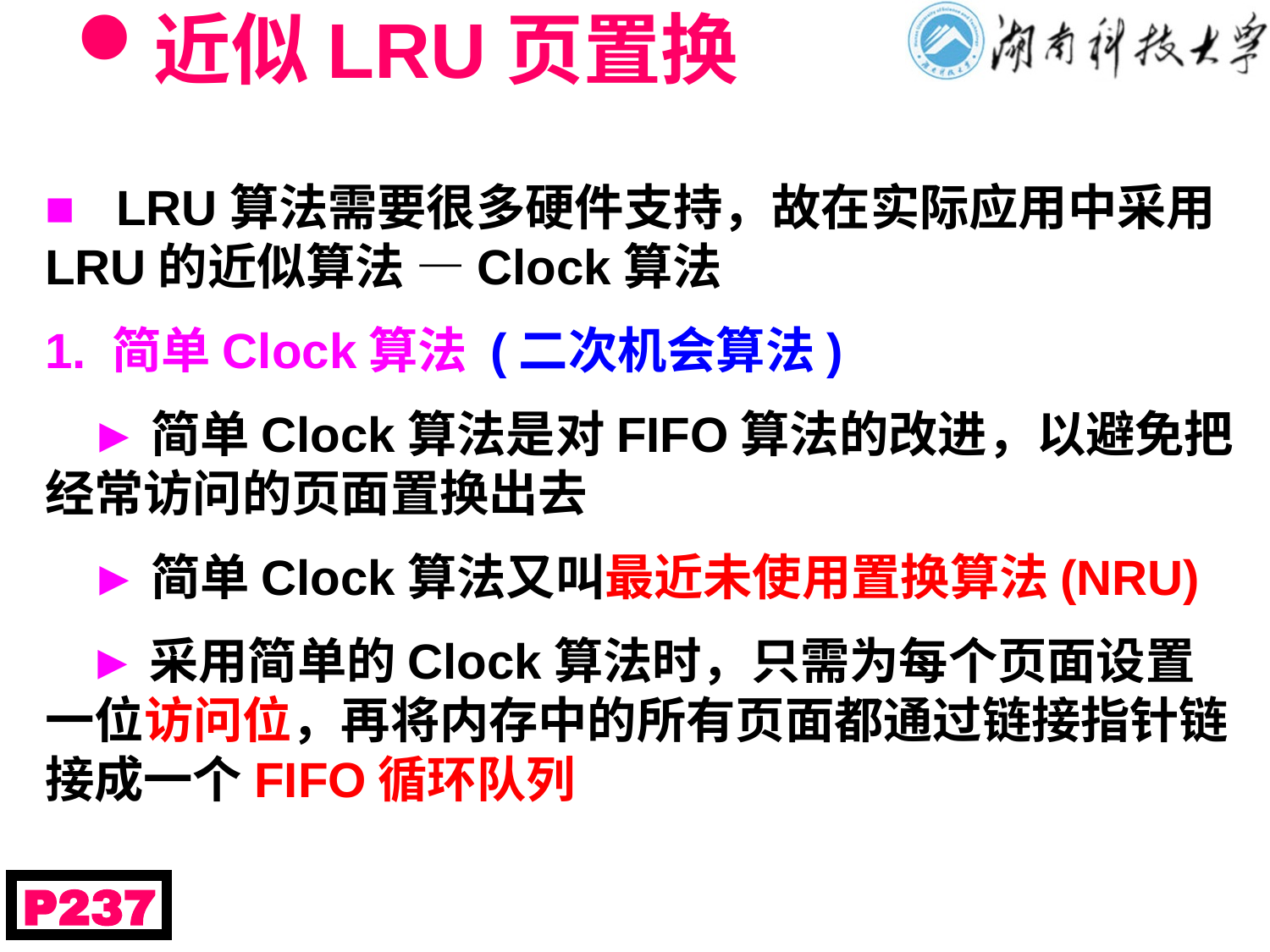

# 近似LRU页置换
■   LRU算法需要很多硬件支持，故在实际应用中采用LRU的近似算法 —Clock算法
1. 简单Clock算法 (二次机会算法)
    ►简单Clock算法是对FIFO算法的改进，以避免把经常访问的页面置换出去
    ►简单Clock算法又叫最近未使用置换算法(NRU)
      ►采用简单的Clock算法时，只需为每个页面设置一位访问位，再将内存中的所有页面都通过链接指针链接成一个FIFO循环队列
P237